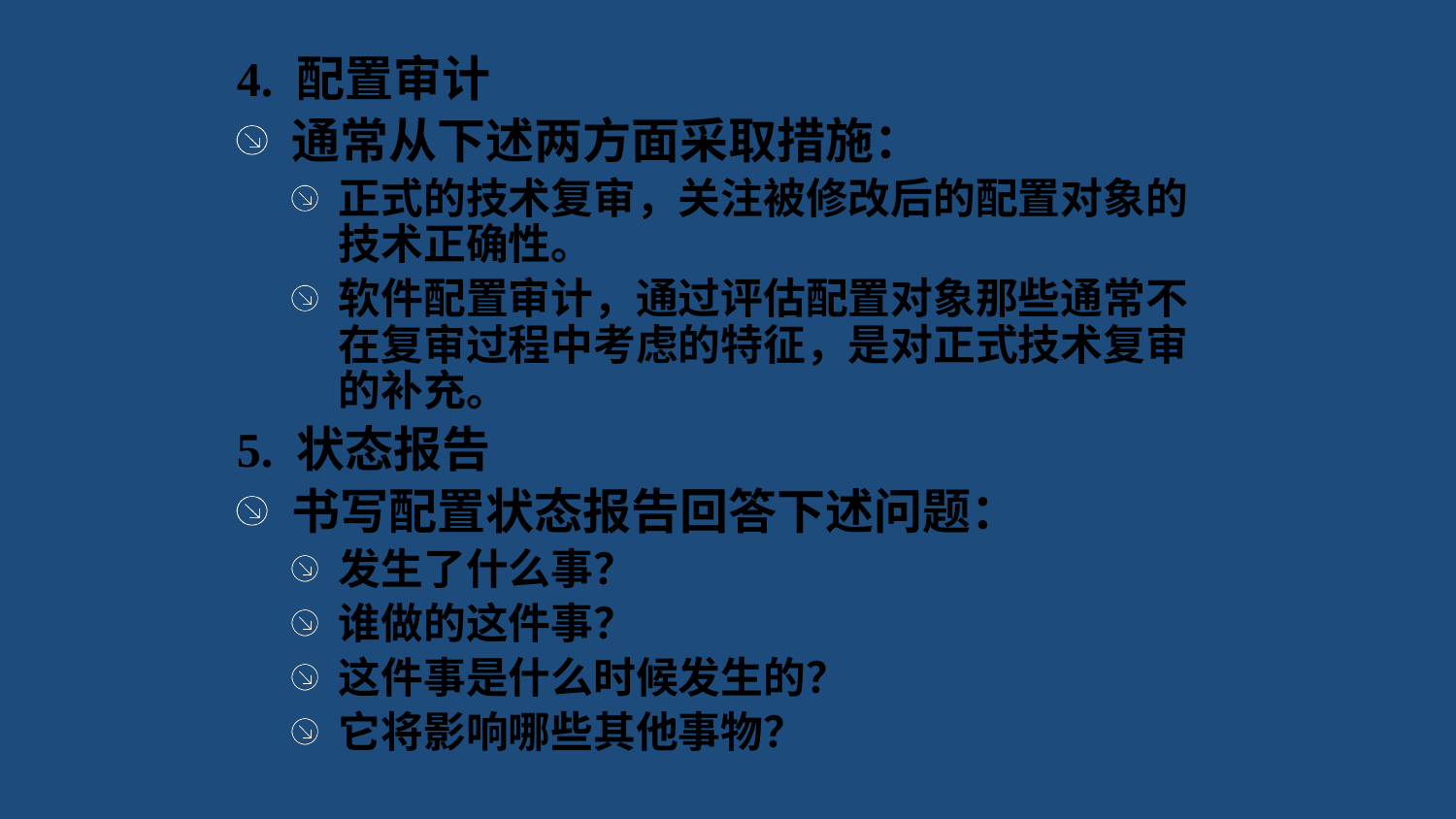

4. 配置审计
通常从下述两方面采取措施：
正式的技术复审，关注被修改后的配置对象的技术正确性。
软件配置审计，通过评估配置对象那些通常不在复审过程中考虑的特征，是对正式技术复审的补充。
5. 状态报告
书写配置状态报告回答下述问题：
发生了什么事？
谁做的这件事？
这件事是什么时候发生的？
它将影响哪些其他事物？